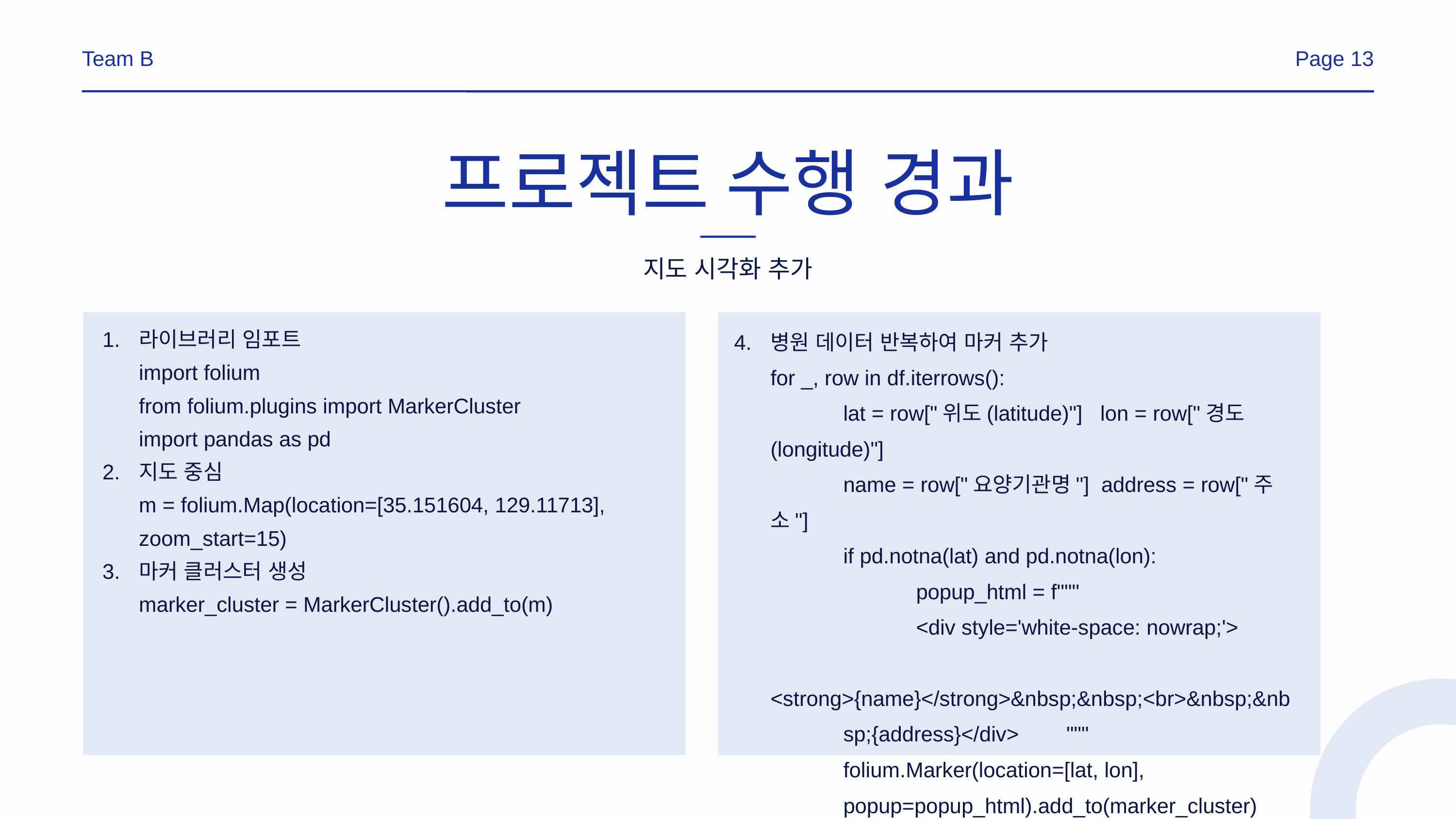

Team B
Page 13

프로젝트 수행 경과

지도 시각화 추가

라이브러리 임포트
import folium
from folium.plugins import MarkerCluster
import pandas as pd
지도 중심
m = folium.Map(location=[35.151604, 129.11713], zoom_start=15)
마커 클러스터 생성
marker_cluster = MarkerCluster().add_to(m)
병원 데이터 반복하여 마커 추가
for _, row in df.iterrows():
	lat = row["위도(latitude)"]   lon = row["경도(longitude)"]
	name = row["요양기관명"]  address = row["주소"]
	if pd.notna(lat) and pd.notna(lon):
		popup_html = f"""
		<div style='white-space: nowrap;'>      		<strong>{name}</strong>&nbsp;&nbsp;<br>&nbsp;&nb	sp;{address}</div>        """
	folium.Marker(location=[lat, lon],
	popup=popup_html).add_to(marker_cluster)